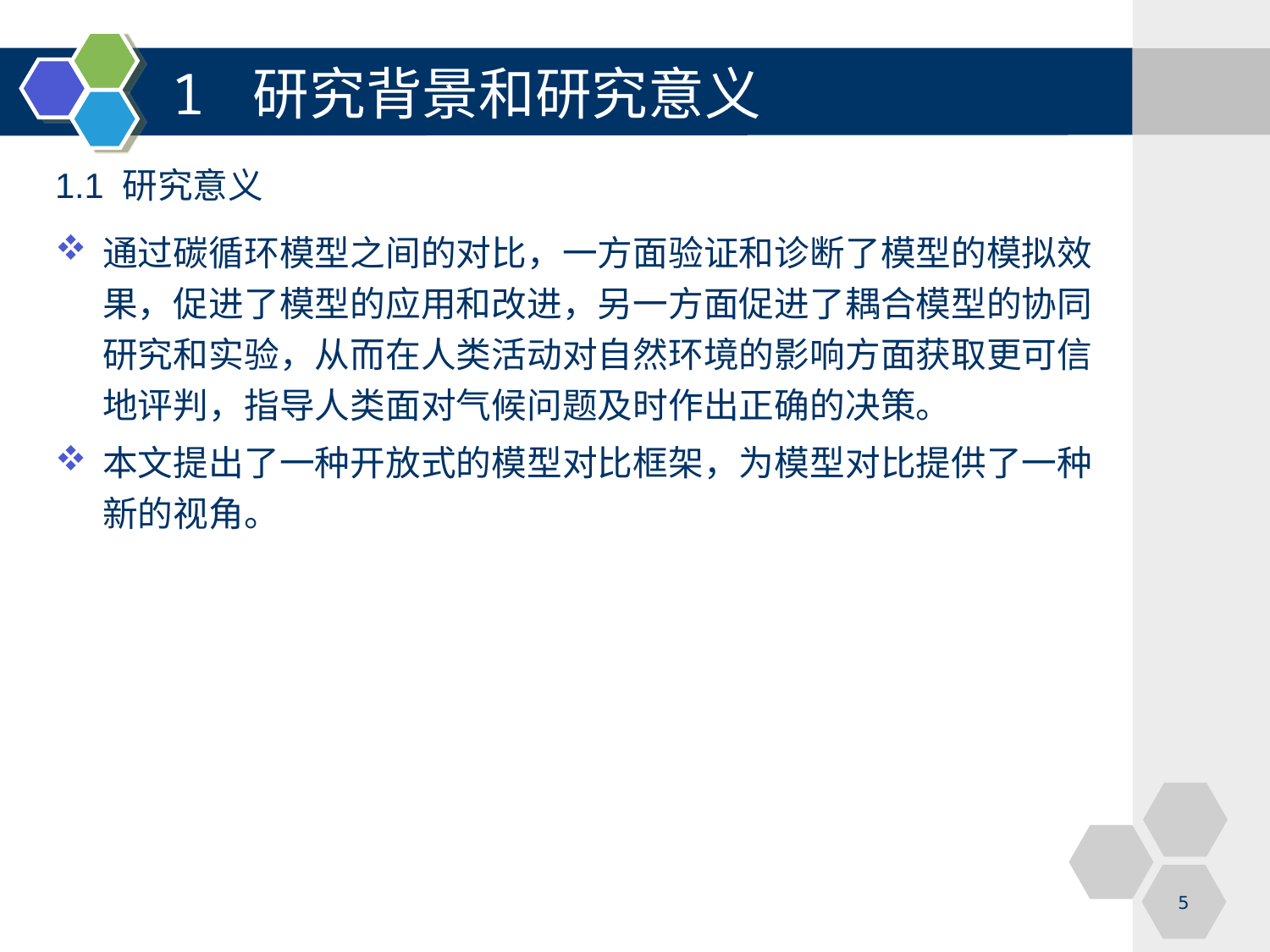

# 1 研究背景和研究意义
1.1 研究意义
通过碳循环模型之间的对比，一方面验证和诊断了模型的模拟效果，促进了模型的应用和改进，另一方面促进了耦合模型的协同研究和实验，从而在人类活动对自然环境的影响方面获取更可信地评判，指导人类面对气候问题及时作出正确的决策。
本文提出了一种开放式的模型对比框架，为模型对比提供了一种新的视角。
5